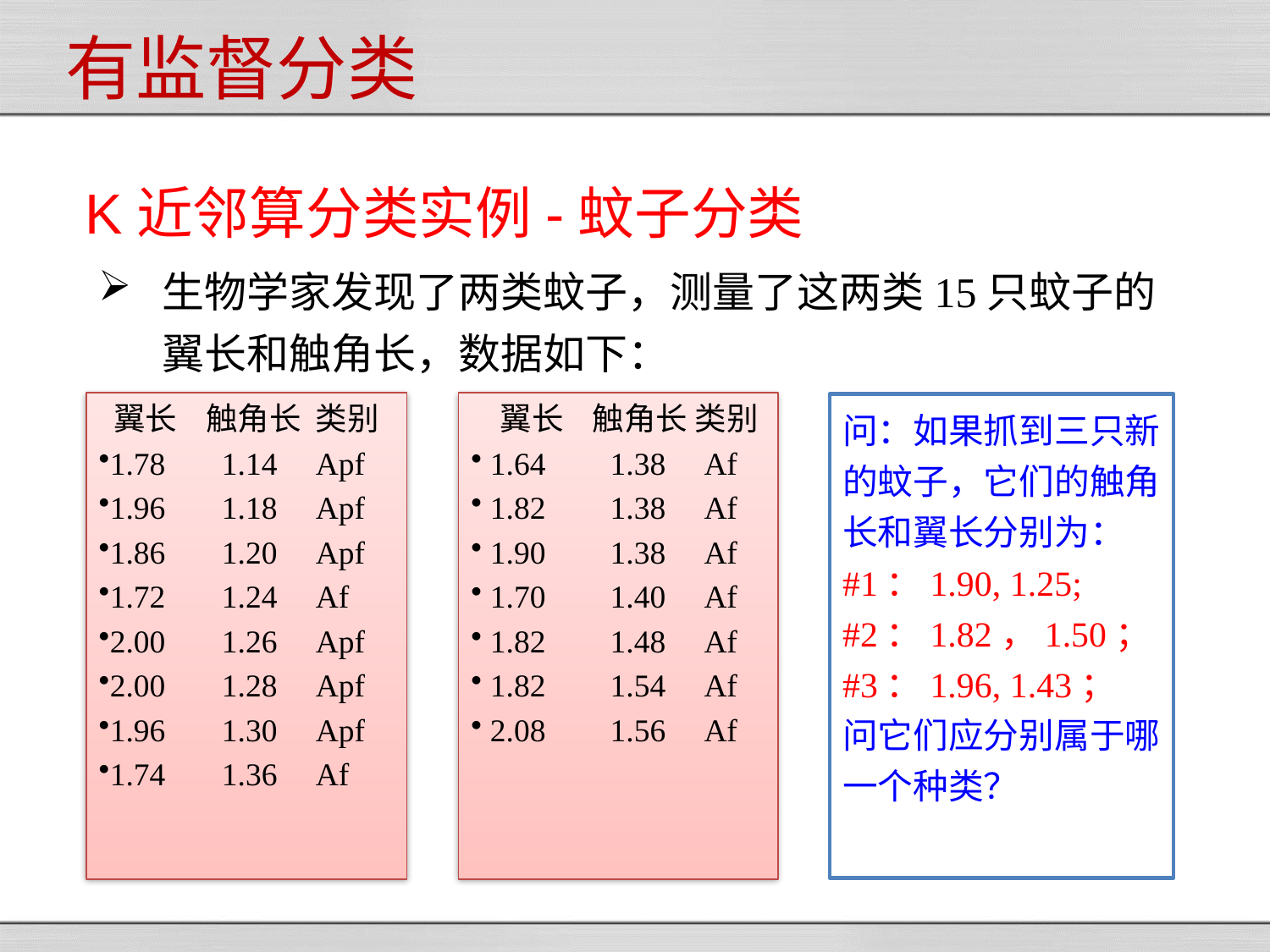

有监督分类
K近邻算分类实例-蚊子分类
生物学家发现了两类蚊子，测量了这两类15只蚊子的翼长和触角长，数据如下：
 翼长    触角长  类别
1.78       1.14     Apf
1.96       1.18     Apf
1.86       1.20     Apf
1.72       1.24     Af
2.00       1.26     Apf
2.00       1.28     Apf
1.96       1.30     Apf
1.74       1.36     Af
   翼长    触角长 类别
 1.64        1.38     Af
 1.82        1.38     Af
 1.90        1.38     Af
 1.70        1.40     Af
 1.82        1.48     Af
 1.82        1.54     Af
 2.08        1.56     Af
问：如果抓到三只新的蚊子，它们的触角长和翼长分别为：
#1：1.90, 1.25;
#2：1.82，1.50；
#3：1.96, 1.43；
问它们应分别属于哪一个种类？